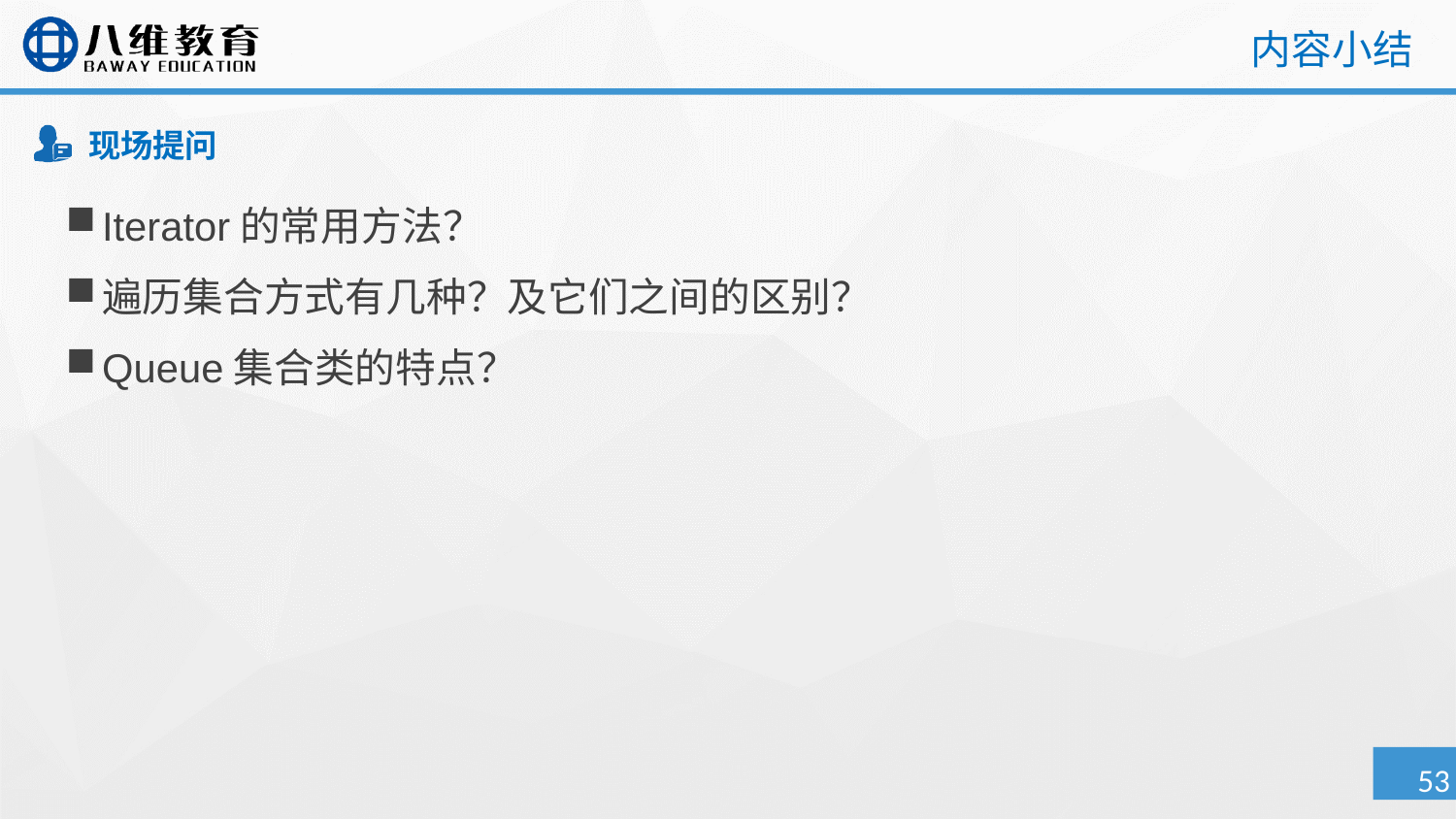

# 内容小结
现场提问

Iterator的常用方法？
遍历集合方式有几种？及它们之间的区别？
Queue集合类的特点？